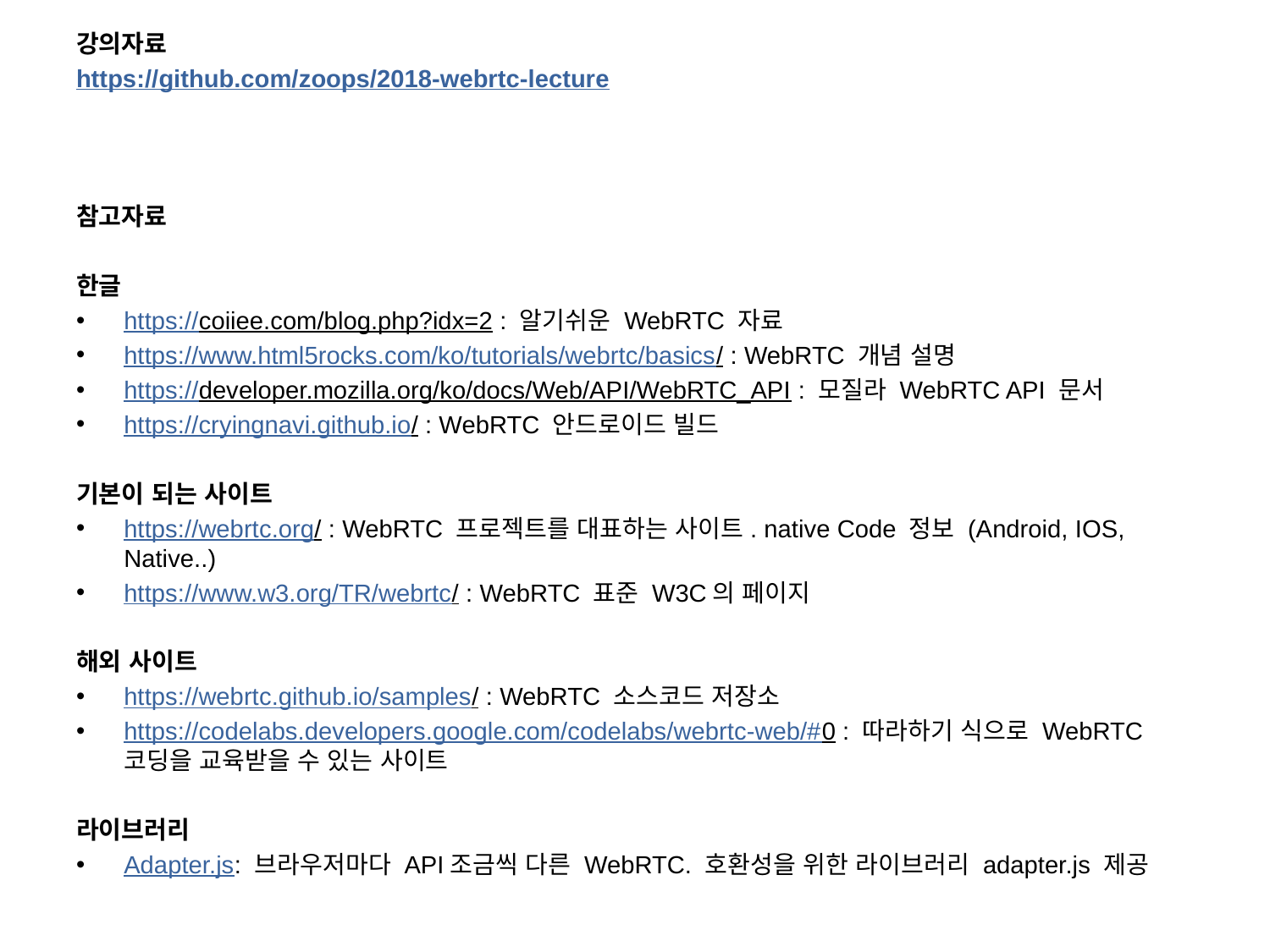

강의자료
https://github.com/zoops/2018-webrtc-lecture

참고자료

한글
https://coiiee.com/blog.php?idx=2 : 알기쉬운 WebRTC 자료
https://www.html5rocks.com/ko/tutorials/webrtc/basics/ : WebRTC 개념 설명
https://developer.mozilla.org/ko/docs/Web/API/WebRTC_API : 모질라 WebRTC API 문서
https://cryingnavi.github.io/ : WebRTC 안드로이드 빌드

기본이 되는 사이트
https://webrtc.org/ : WebRTC 프로젝트를 대표하는 사이트. native Code 정보 (Android, IOS, Native..)
https://www.w3.org/TR/webrtc/ : WebRTC 표준 W3C의 페이지

해외 사이트
https://webrtc.github.io/samples/ : WebRTC 소스코드 저장소
https://codelabs.developers.google.com/codelabs/webrtc-web/#0 : 따라하기 식으로 WebRTC 코딩을 교육받을 수 있는 사이트

라이브러리
Adapter.js: 브라우저마다 API조금씩 다른 WebRTC. 호환성을 위한 라이브러리 adapter.js 제공